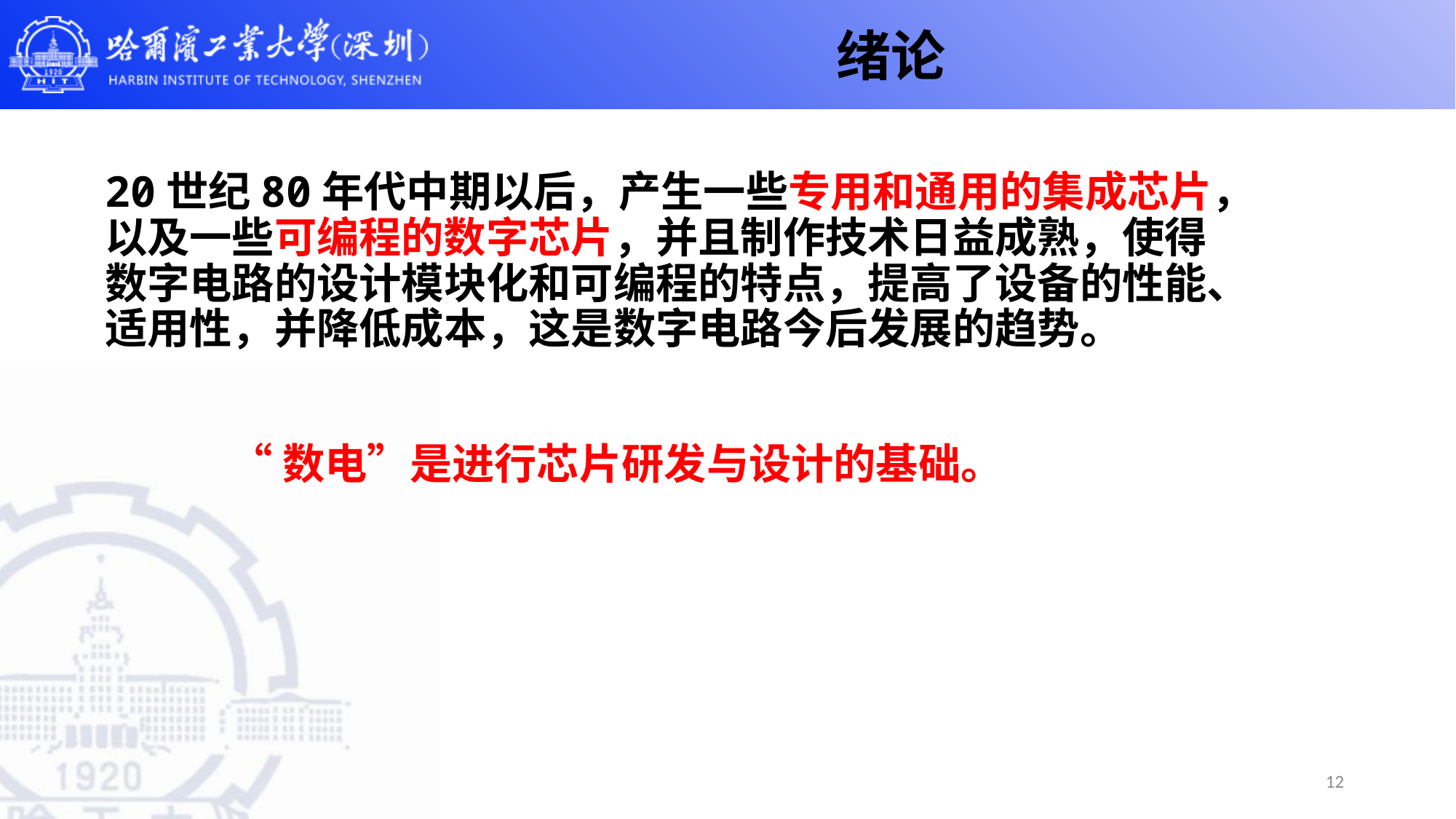

绪论
# 20世纪80年代中期以后，产生一些专用和通用的集成芯片，以及一些可编程的数字芯片，并且制作技术日益成熟，使得数字电路的设计模块化和可编程的特点，提高了设备的性能、适用性，并降低成本，这是数字电路今后发展的趋势。
“数电”是进行芯片研发与设计的基础。
12